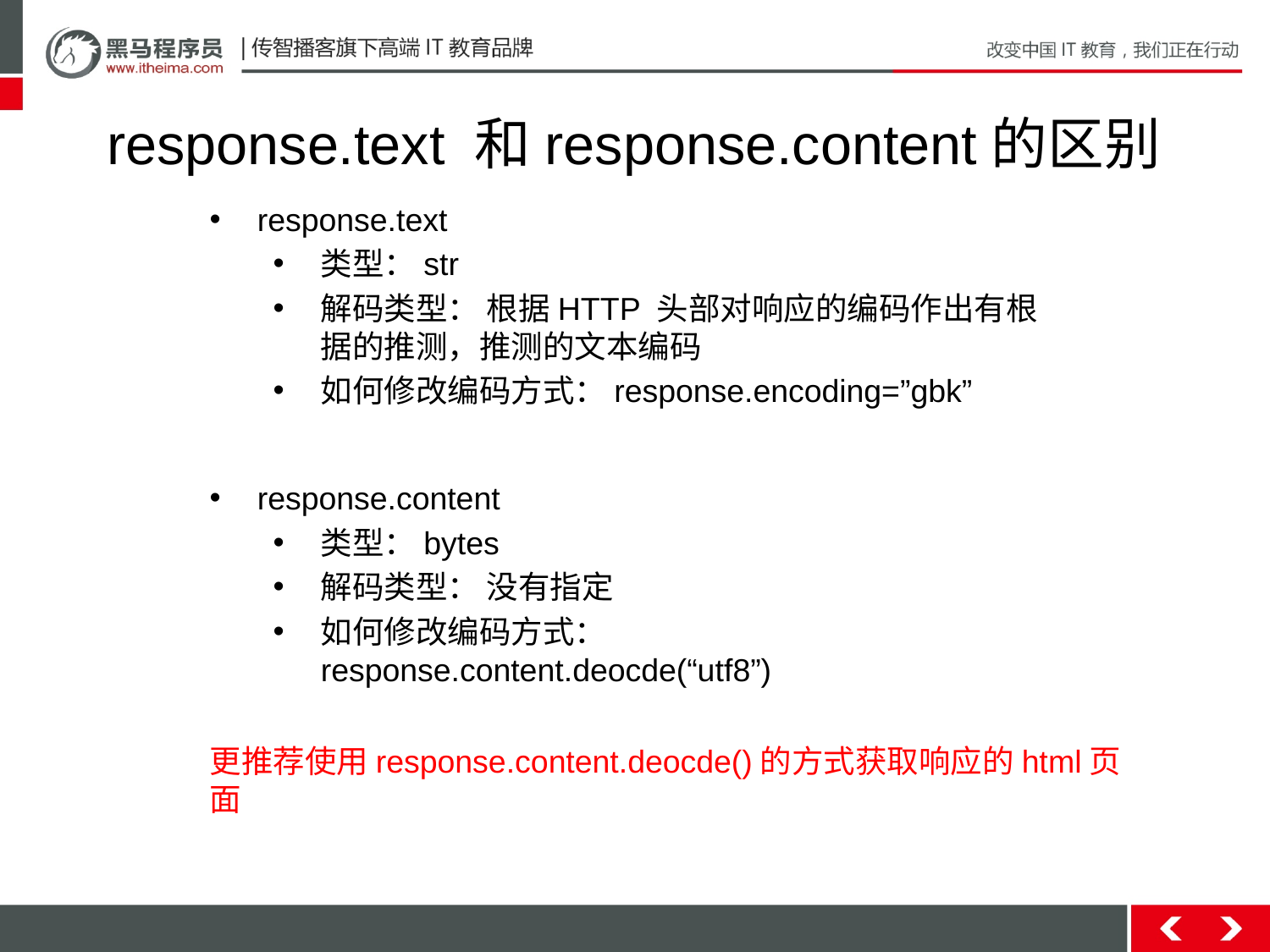

# response.text 和response.content的区别
response.text
类型：str
解码类型： 根据HTTP 头部对响应的编码作出有根据的推测，推测的文本编码
如何修改编码方式：response.encoding=”gbk”

response.content
类型：bytes
解码类型： 没有指定
如何修改编码方式：response.content.deocde(“utf8”)
更推荐使用response.content.deocde()的方式获取响应的html页面